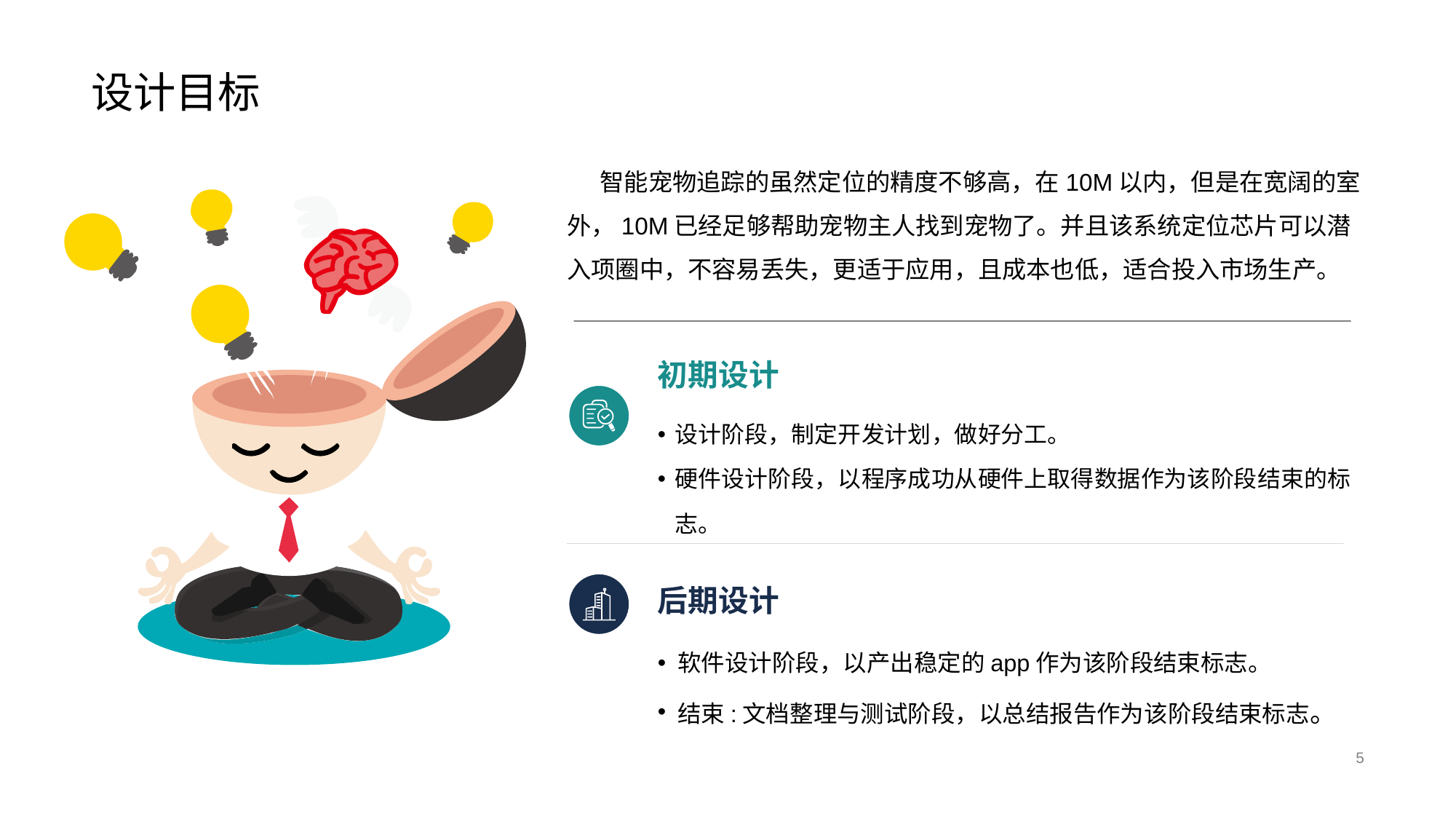

# 设计目标
     智能宠物追踪的虽然定位的精度不够高，在10M以内，但是在宽阔的室外，10M已经足够帮助宠物主人找到宠物了。并且该系统定位芯片可以潜入项圈中，不容易丢失，更适于应用，且成本也低，适合投入市场生产。

初期设计
设计阶段，制定开发计划，做好分工。
硬件设计阶段，以程序成功从硬件上取得数据作为该阶段结束的标志。

后期设计
软件设计阶段，以产出稳定的app作为该阶段结束标志。
结束:文档整理与测试阶段，以总结报告作为该阶段结束标志。

5